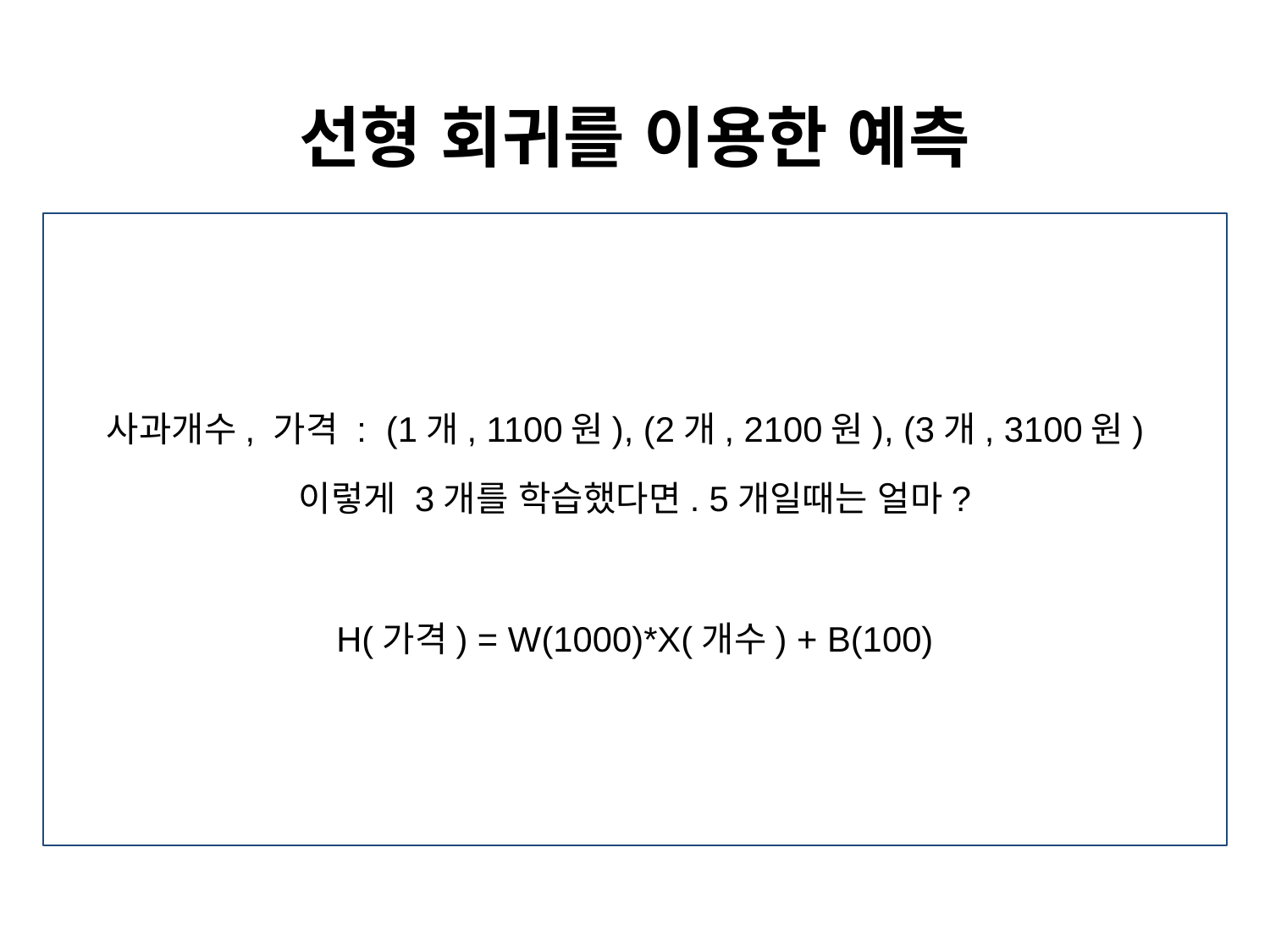

# 선형 회귀를 이용한 예측
사과개수, 가격 :  (1개, 1100원), (2개, 2100원), (3개, 3100원)
이렇게 3개를 학습했다면. 5개일때는 얼마?

H(가격) = W(1000)*X(개수) + B(100)